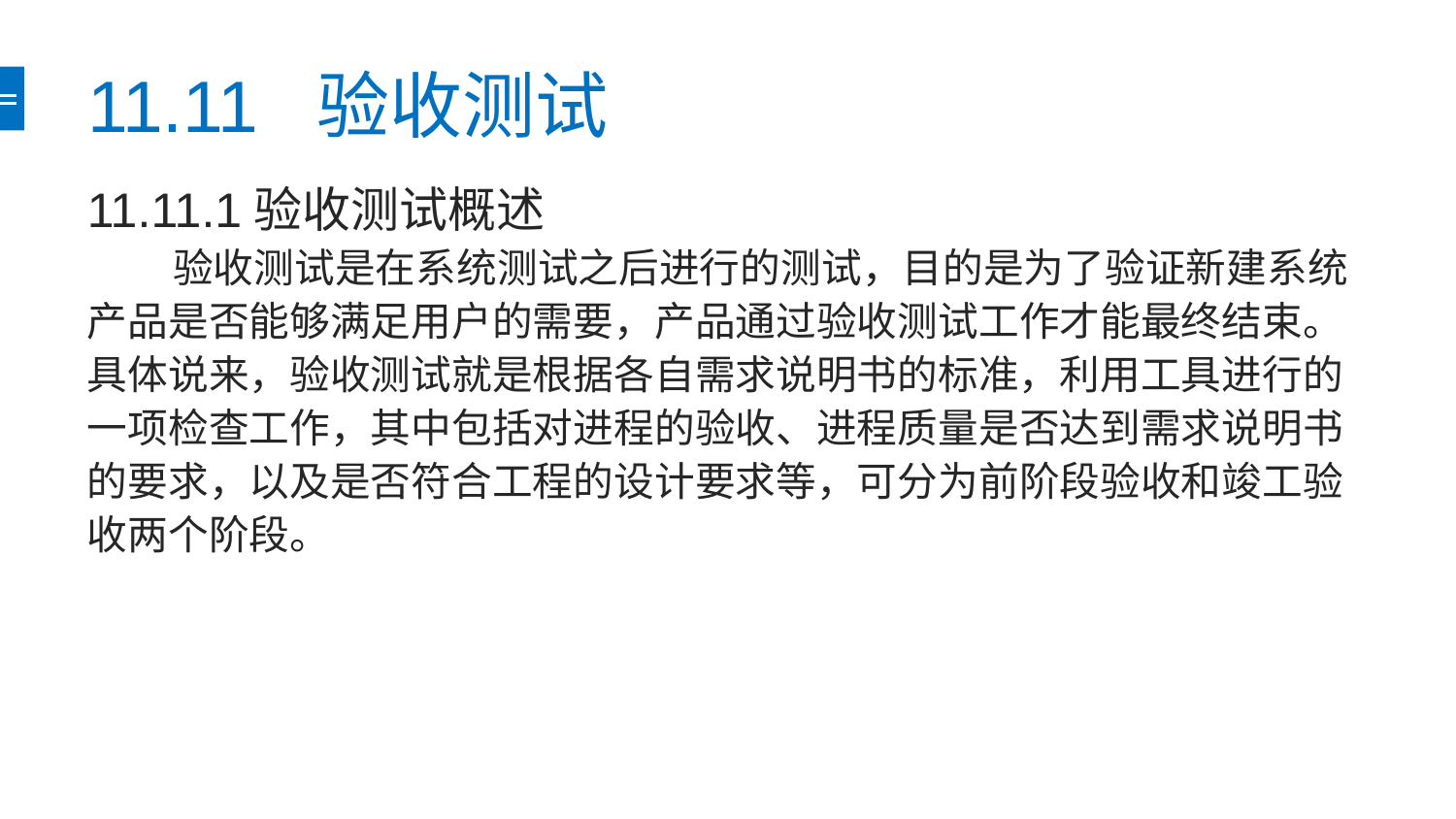

# 11.11  验收测试
11.11.1验收测试概述
验收测试是在系统测试之后进行的测试，目的是为了验证新建系统产品是否能够满足用户的需要，产品通过验收测试工作才能最终结束。具体说来，验收测试就是根据各自需求说明书的标准，利用工具进行的一项检查工作，其中包括对进程的验收、进程质量是否达到需求说明书的要求，以及是否符合工程的设计要求等，可分为前阶段验收和竣工验收两个阶段。